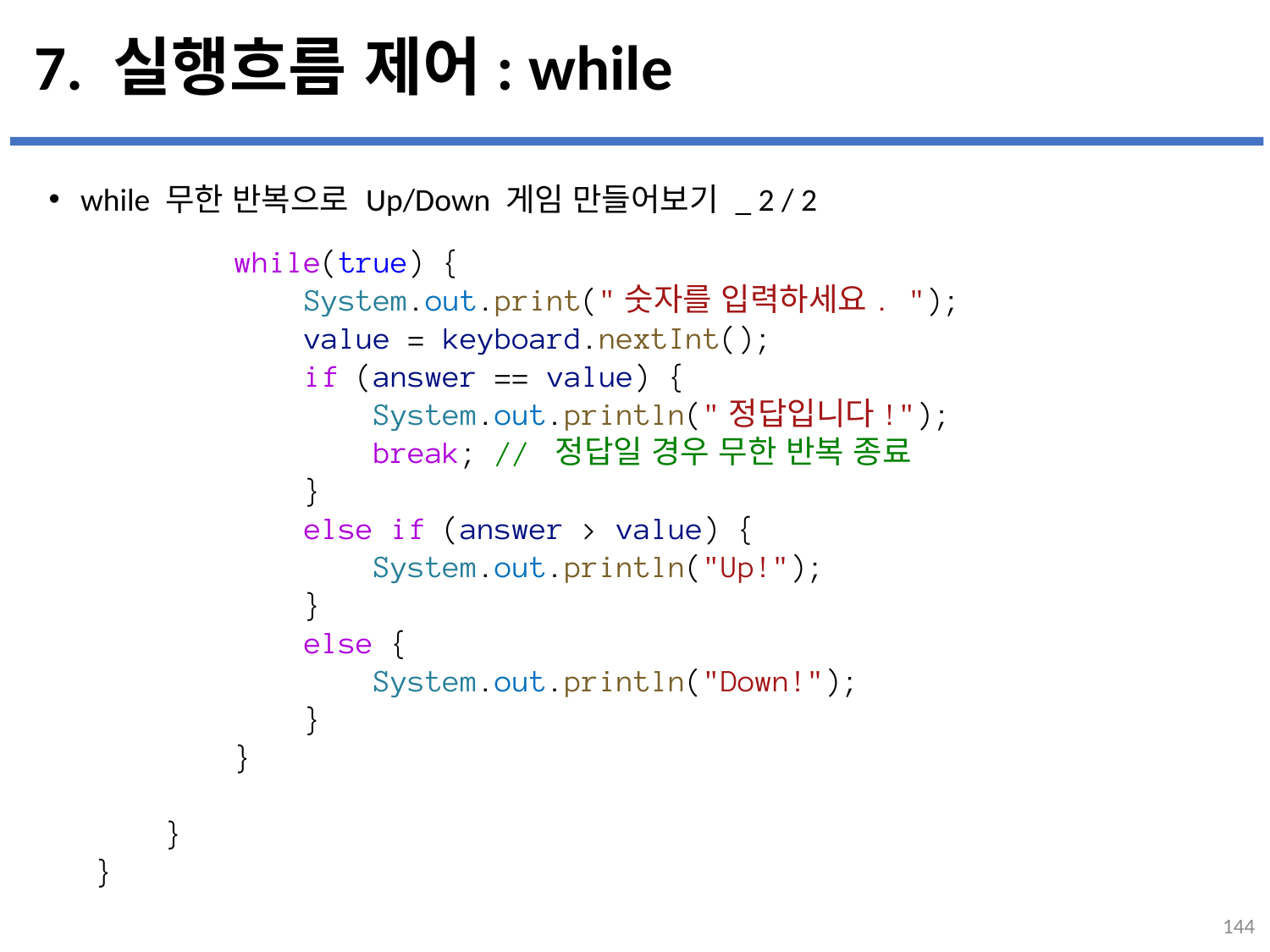

# 7. 실행흐름 제어: while
while 무한 반복으로 Up/Down 게임 만들어보기 _ 2 / 2
...

설명
        while(true) {
            System.out.print("숫자를 입력하세요. ");
            value = keyboard.nextInt();
            if (answer == value) {
                System.out.println("정답입니다!");
                break; // 정답일 경우 무한 반복 종료
            }
            else if (answer > value) {
                System.out.println("Up!");
            }
            else {
                System.out.println("Down!");
            }
        }
    }
}
144